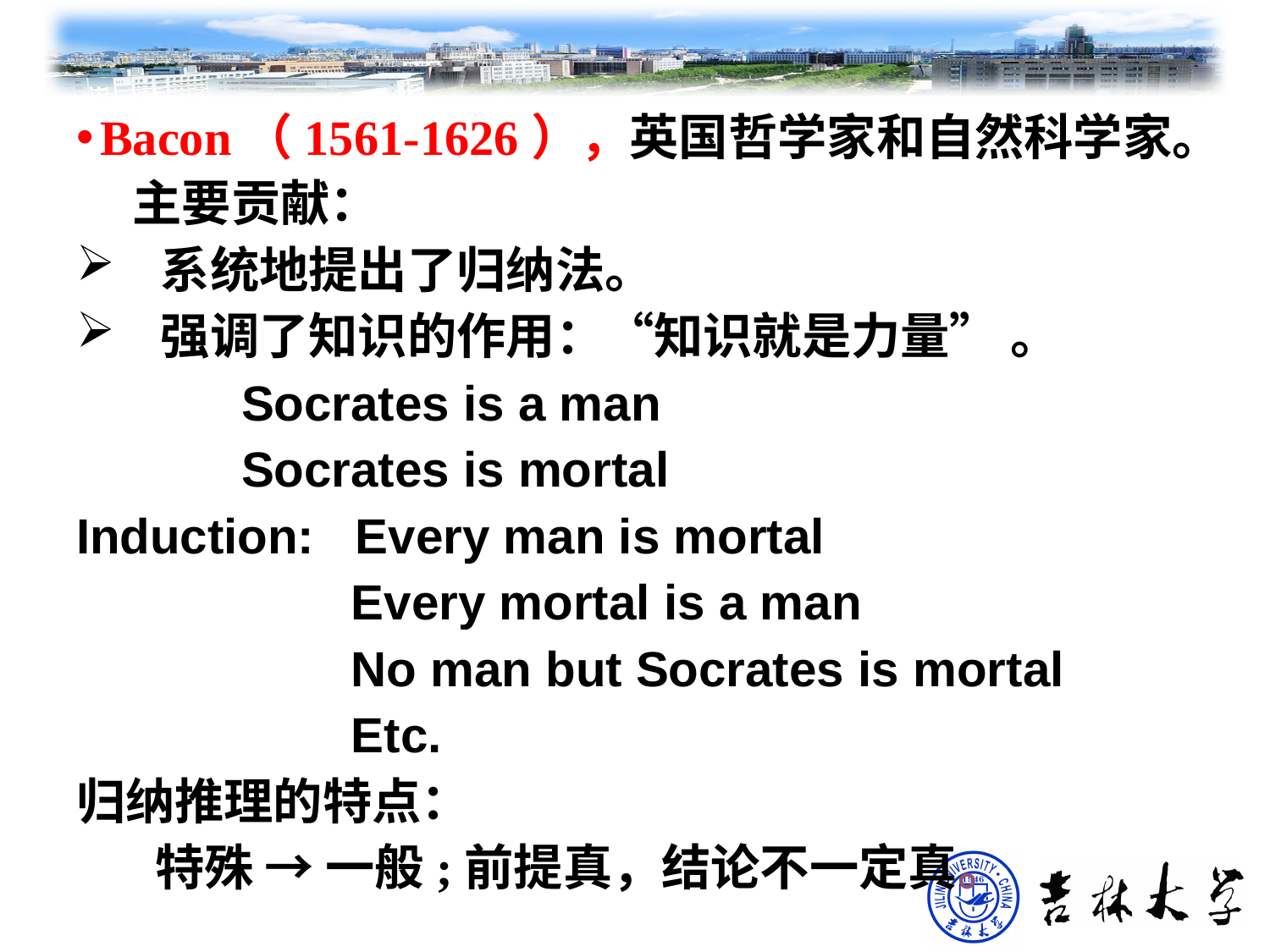

Bacon（1561-1626），英国哲学家和自然科学家。
    主要贡献：
   系统地提出了归纳法。
   强调了知识的作用：“知识就是力量” 。
            Socrates is a man
            Socrates is mortal
Induction:   Every man is mortal
                    Every mortal is a man
                    No man but Socrates is mortal
                    Etc.
归纳推理的特点：
      特殊 → 一般;前提真，结论不一定真。